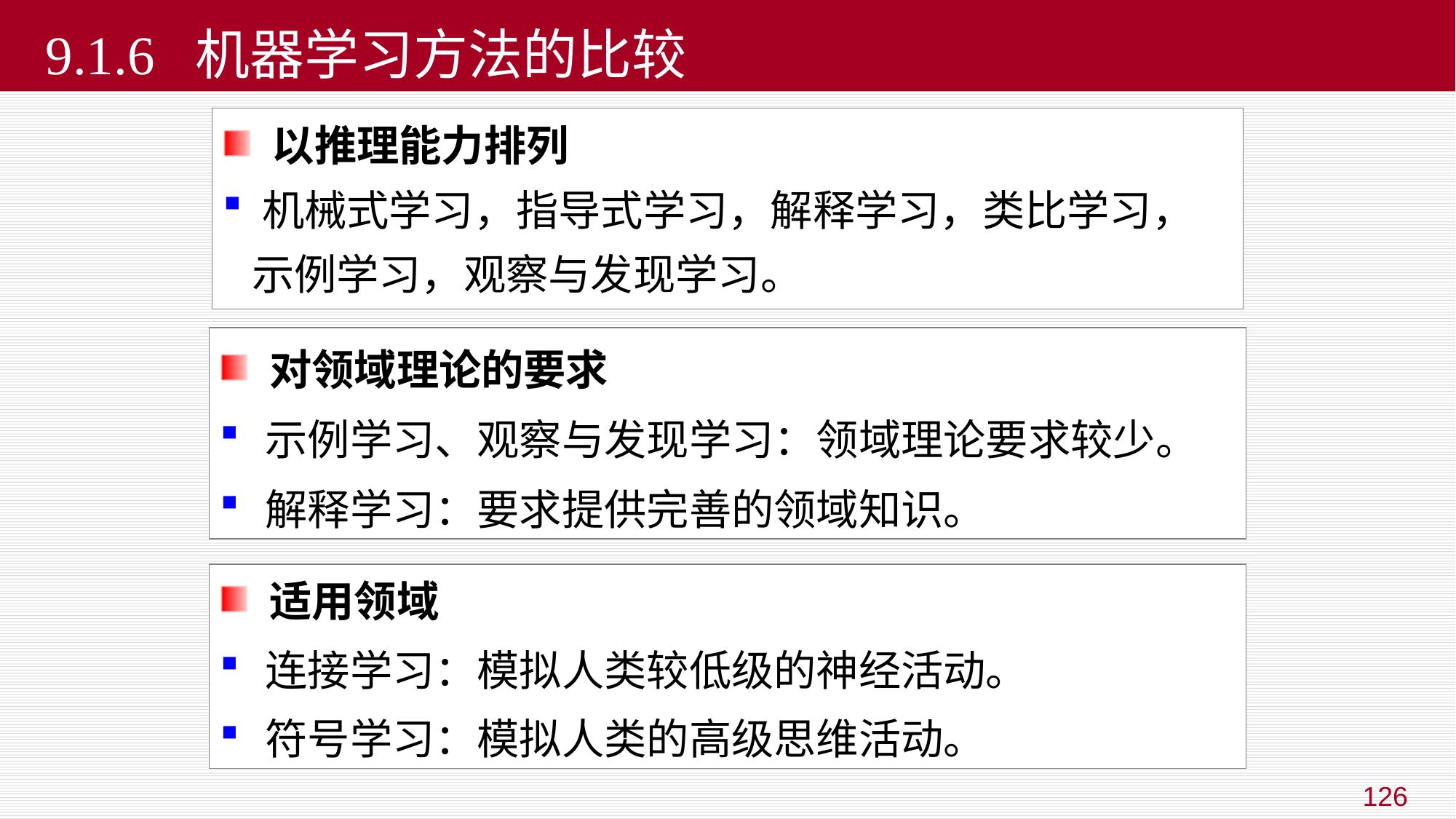

# 9.1.6  机器学习方法的比较
 以推理能力排列
 机械式学习，指导式学习，解释学习，类比学习，
  示例学习，观察与发现学习。
 对领域理论的要求
 示例学习、观察与发现学习：领域理论要求较少。
 解释学习：要求提供完善的领域知识。
 适用领域
 连接学习：模拟人类较低级的神经活动。
 符号学习：模拟人类的高级思维活动。
126